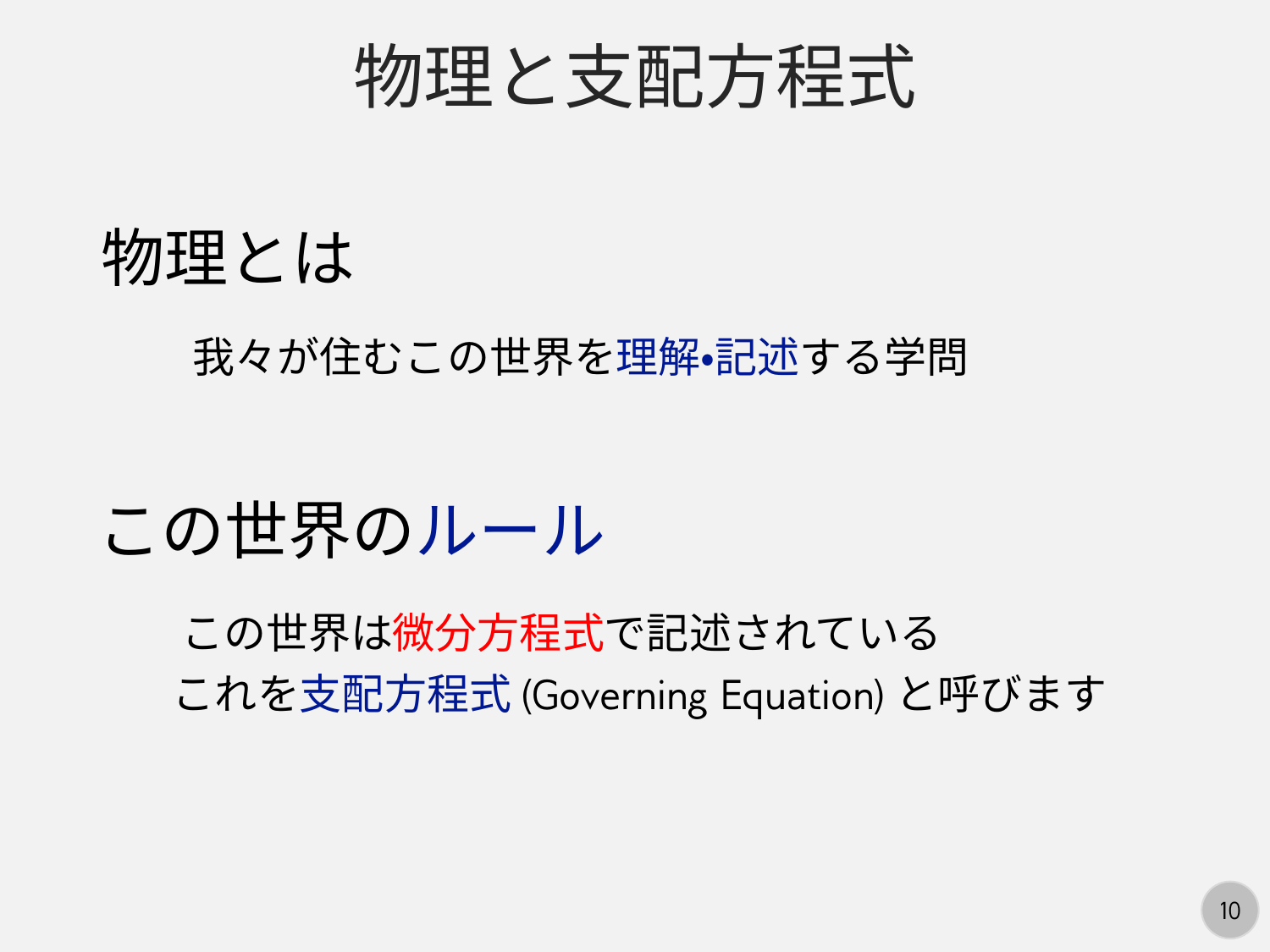

物理と支配方程式
物理とは
我々が住むこの世界を理解・記述する学問
この世界のルール
この世界は微分方程式で記述されている
これを支配方程式(Governing Equation)と呼びます